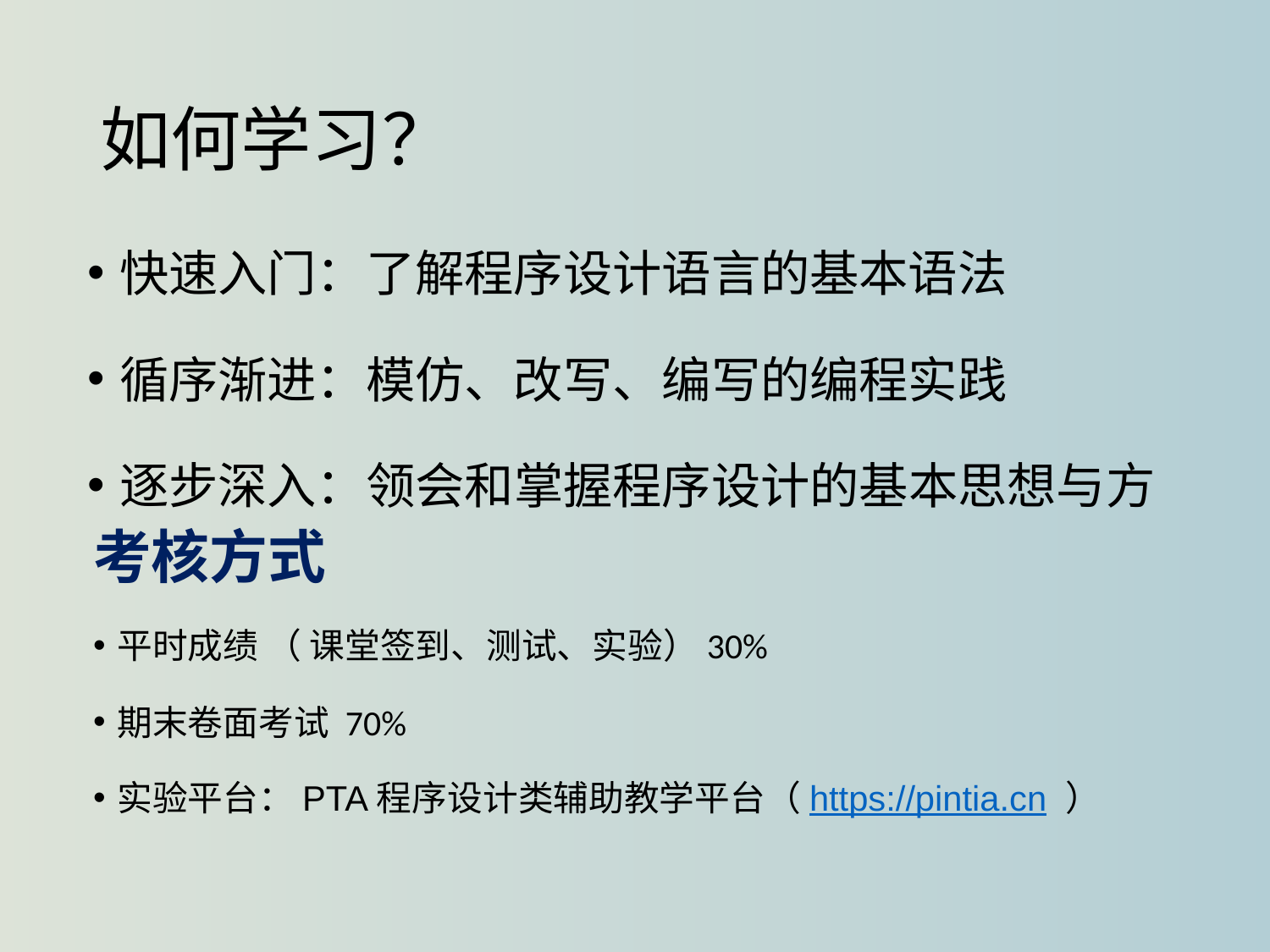

# 如何学习？
快速入门：了解程序设计语言的基本语法
循序渐进：模仿、改写、编写的编程实践
逐步深入：领会和掌握程序设计的基本思想与方
考核方式
平时成绩 （ 课堂签到、测试、实验）30%
期末卷面考试 70%
实验平台：PTA程序设计类辅助教学平台（https://pintia.cn ）